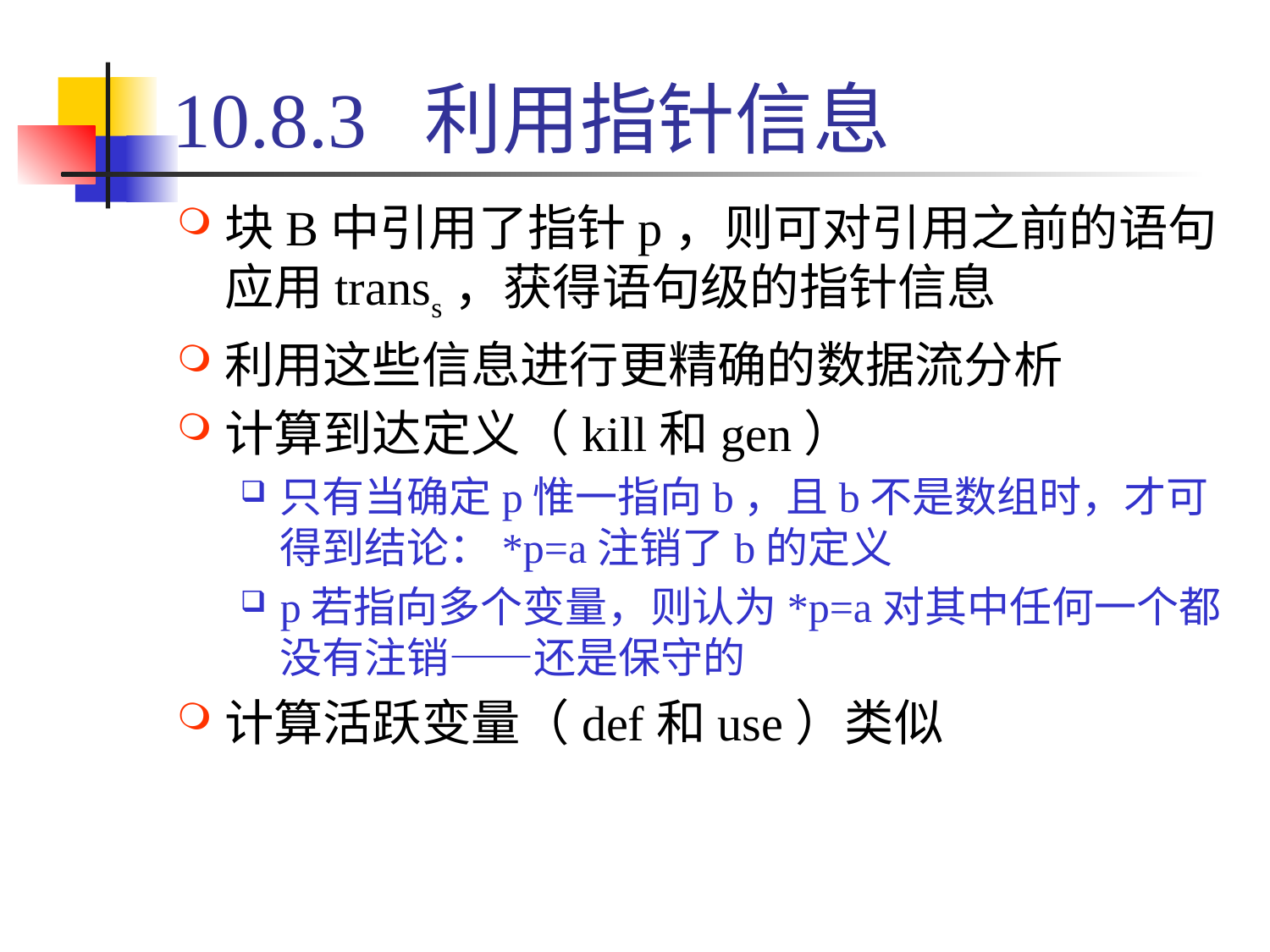

# 10.8.3  利用指针信息
块B中引用了指针p，则可对引用之前的语句应用transs，获得语句级的指针信息
利用这些信息进行更精确的数据流分析
计算到达定义（kill和gen）
只有当确定p惟一指向b，且b不是数组时，才可得到结论：*p=a注销了b的定义
p若指向多个变量，则认为*p=a对其中任何一个都没有注销——还是保守的
计算活跃变量（def和use）类似